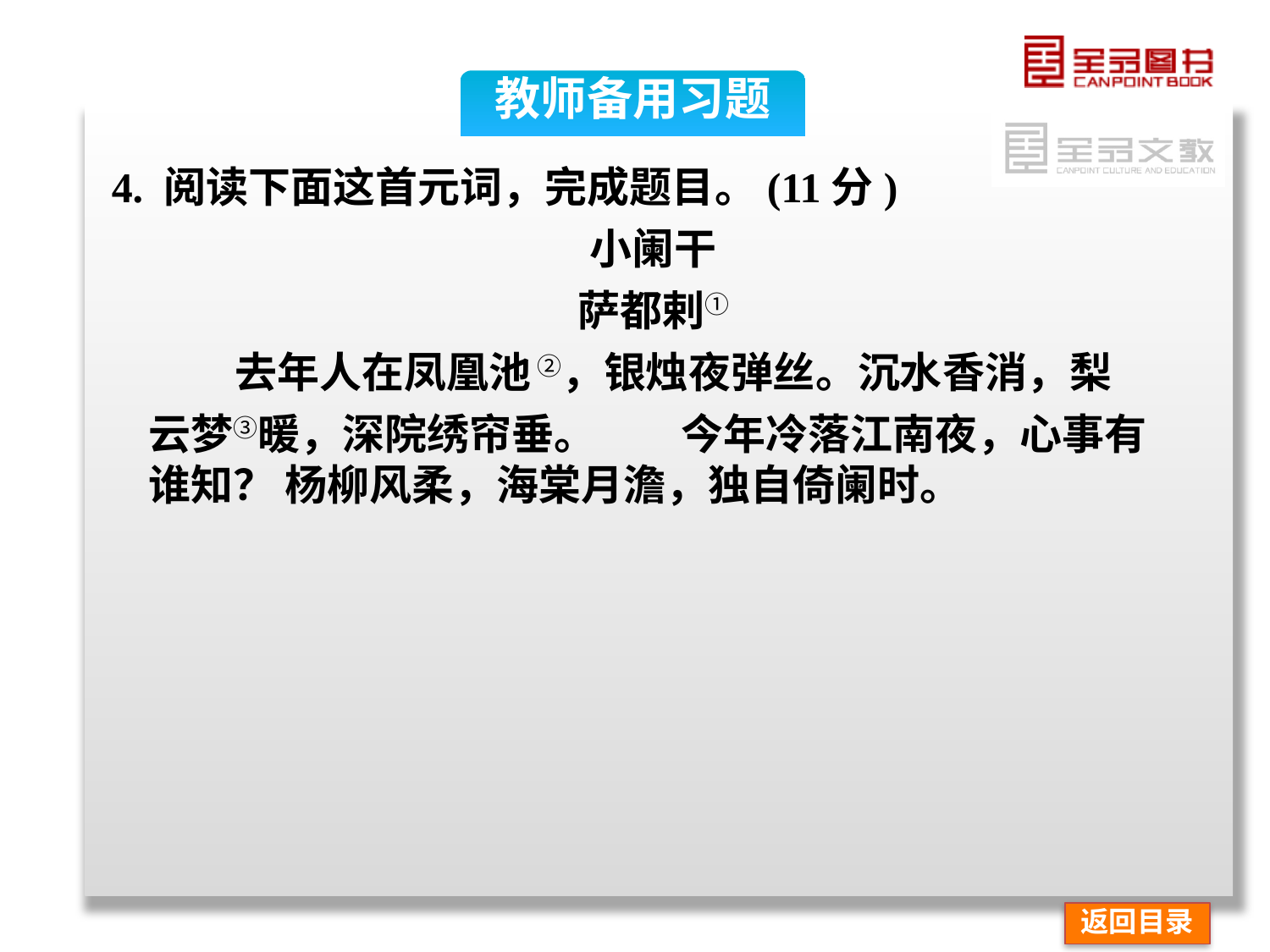

教师备用习题
4. 阅读下面这首元词，完成题目。(11分)
小阑干
萨都剌①
        去年人在凤凰池 ②，银烛夜弹丝。沉水香消，梨
云梦③暖，深院绣帘垂。　　今年冷落江南夜，心事有
谁知？ 杨柳风柔，海棠月澹，独自倚阑时。

返回目录